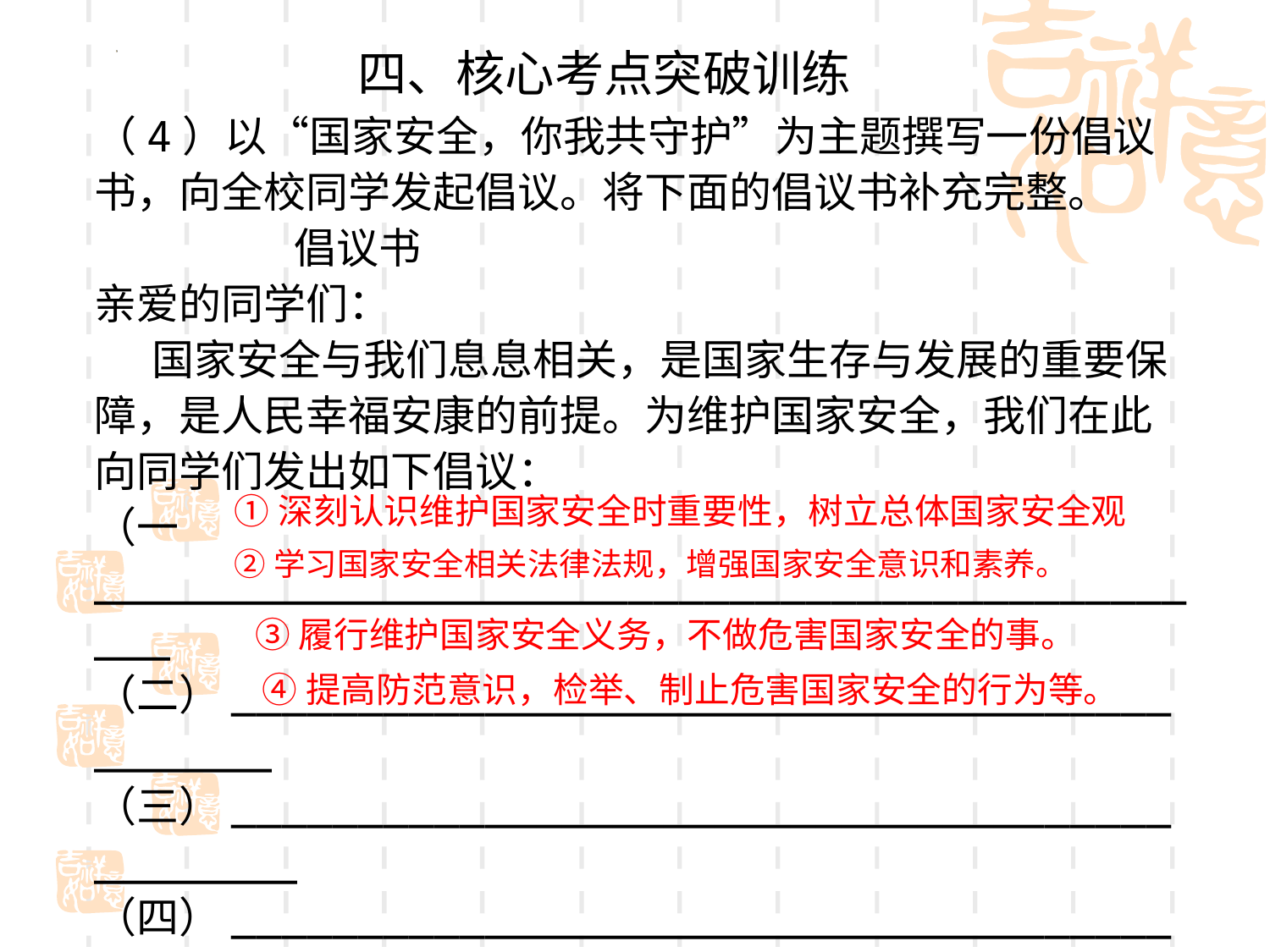

四、核心考点突破训练
（4）以“国家安全，你我共守护”为主题撰写一份倡议书，向全校同学发起倡议。将下面的倡议书补充完整。
                    倡议书
亲爱的同学们：
     国家安全与我们息息相关，是国家生存与发展的重要保障，是人民幸福安康的前提。为维护国家安全，我们在此向同学们发出如下倡议：
（一______________________________________________
（二）____________________________________________
（三）_____________________________________________
（四）_____________________________________________
     同学们，人人都要成为维护国家安全的主角。国家安全，你我共守护！
    ××中学九年级（1）班全体同学
2023年××月××日
①深刻认识维护国家安全时重要性，树立总体国家安全观
②学习国家安全相关法律法规，增强国家安全意识和素养。
③履行维护国家安全义务，不做危害国家安全的事。
 ④提高防范意识，检举、制止危害国家安全的行为等。